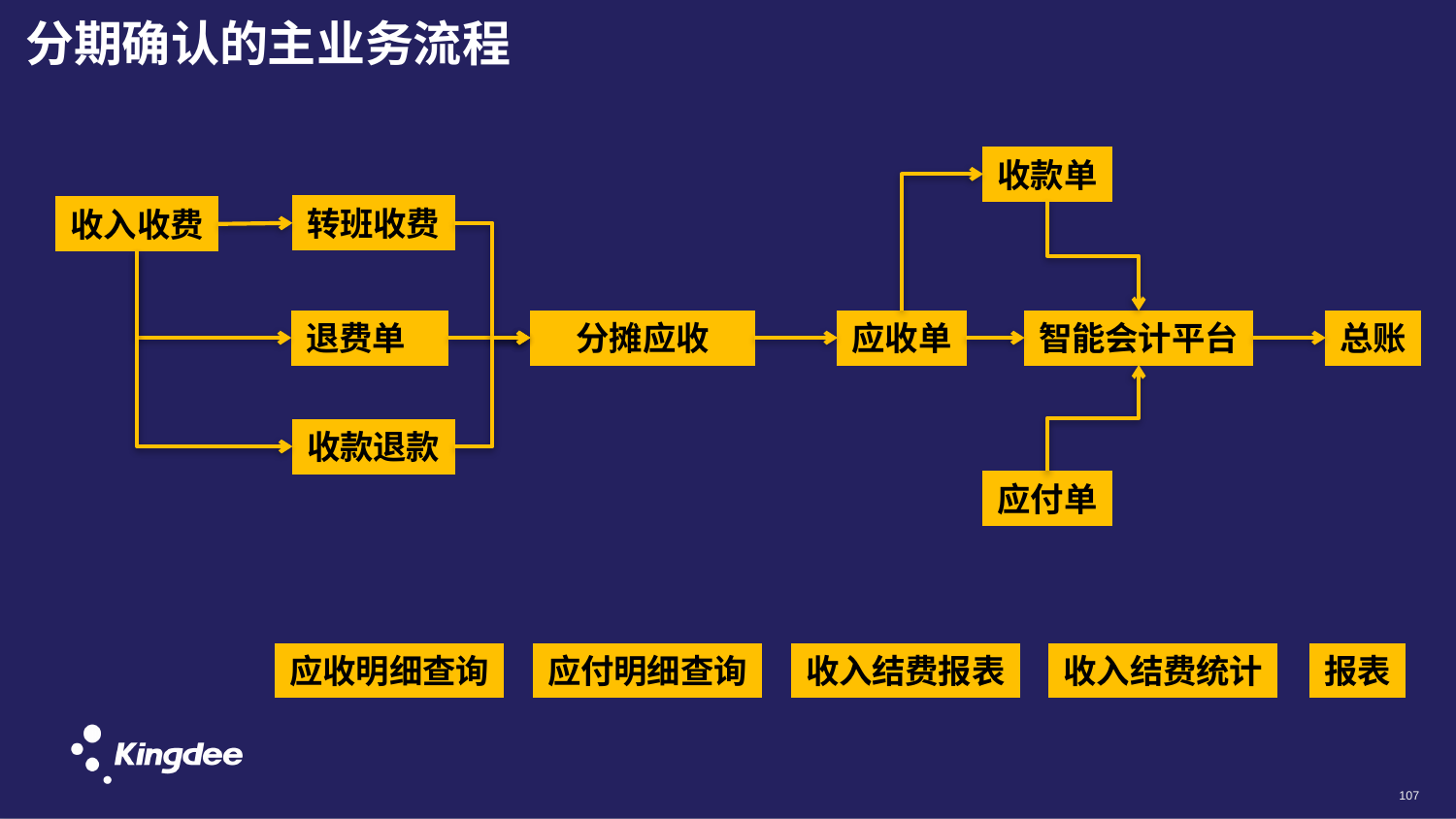

# 分期确认的主业务流程
收款单
转班收费
收入收费
退费单
分摊应收
应收单
智能会计平台
总账
收款退款
应付单
应收明细查询
应付明细查询
收入结费报表
收入结费统计
报表